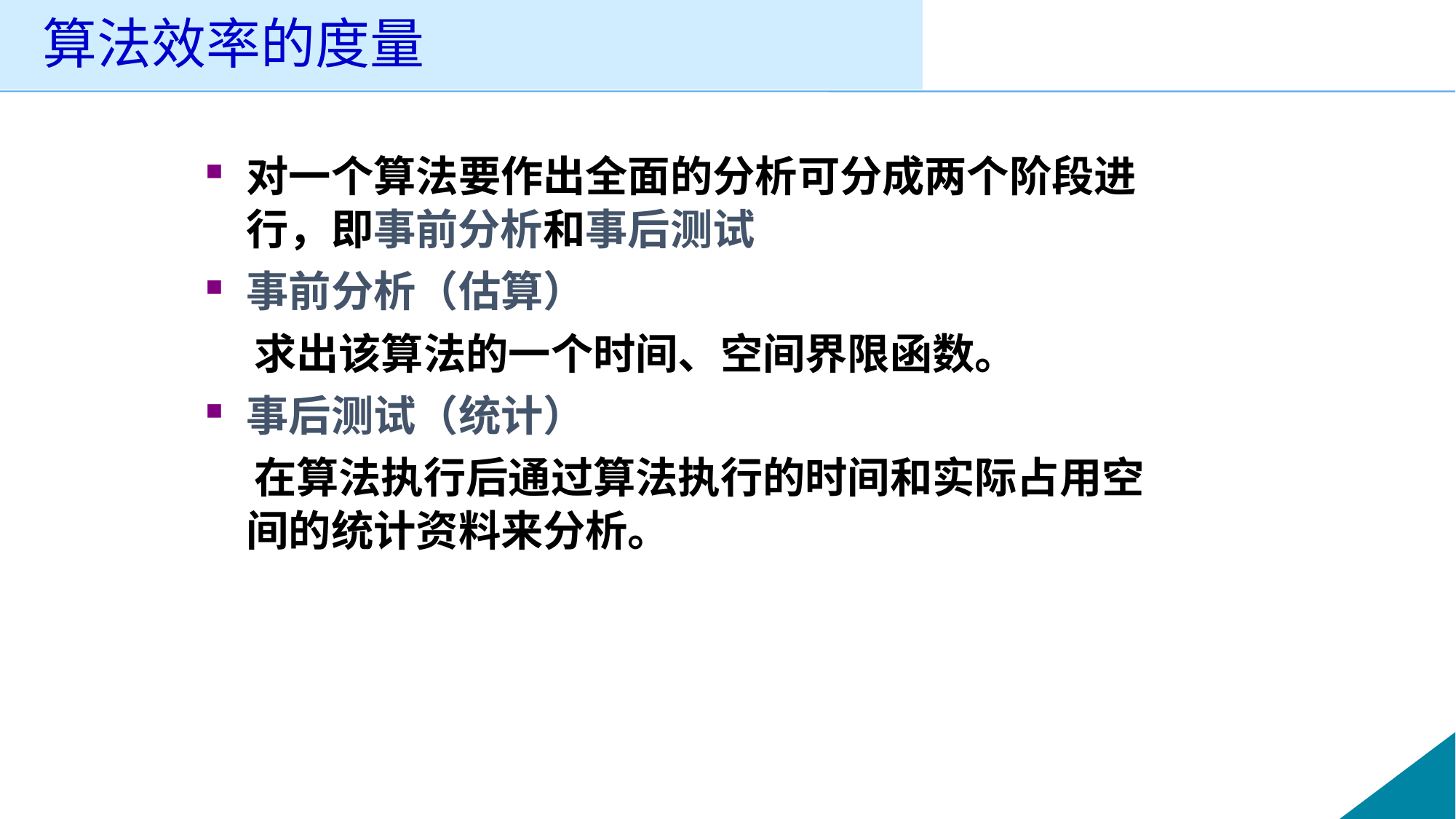

# 算法效率的度量
对一个算法要作出全面的分析可分成两个阶段进行，即事前分析和事后测试
事前分析（估算）
    求出该算法的一个时间、空间界限函数。
事后测试（统计）
    在算法执行后通过算法执行的时间和实际占用空间的统计资料来分析。